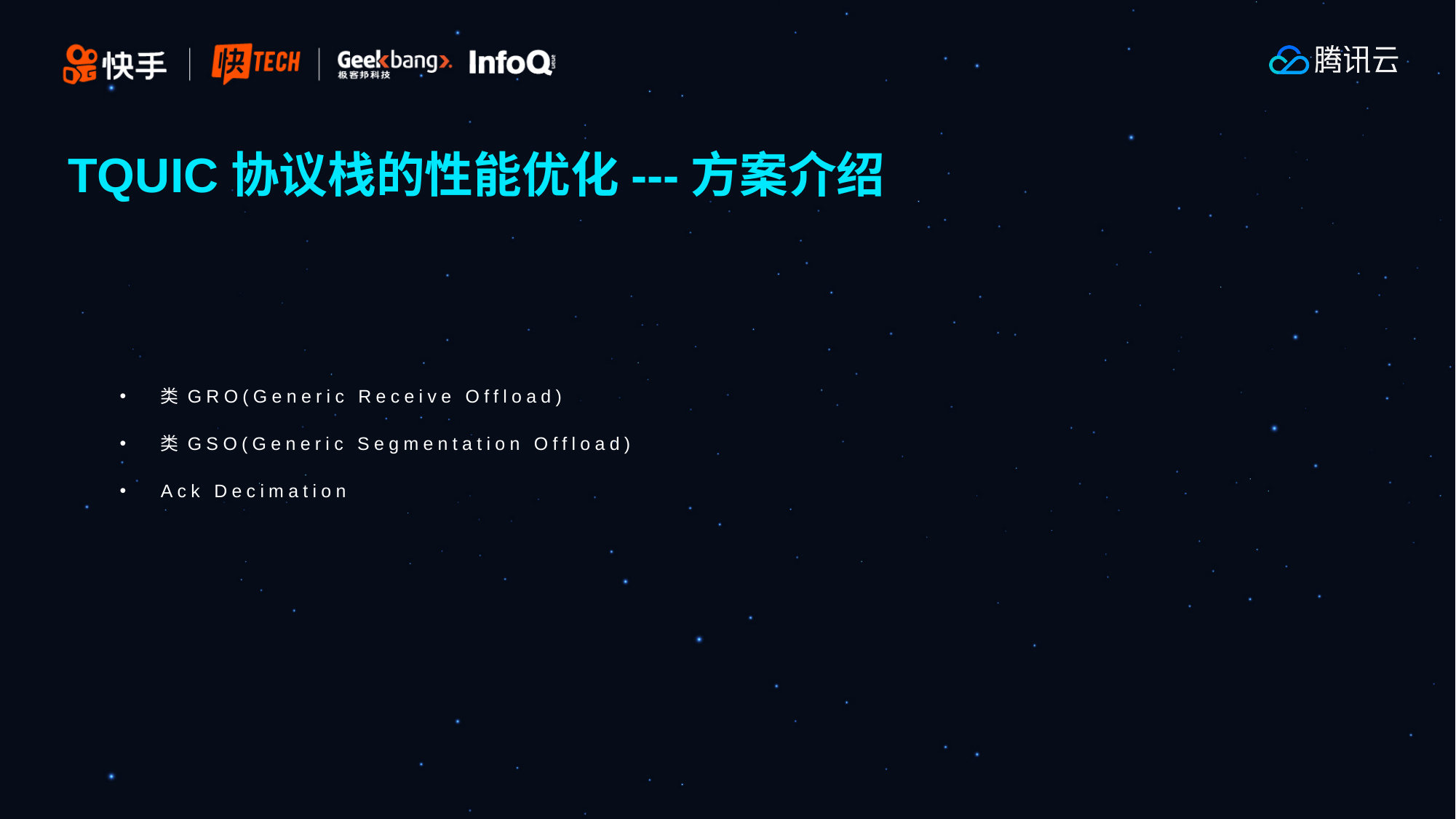

TQUIC协议栈的性能优化---方案介绍
类GRO(Generic Receive Offload)
类GSO(Generic Segmentation Offload)
Ack Decimation